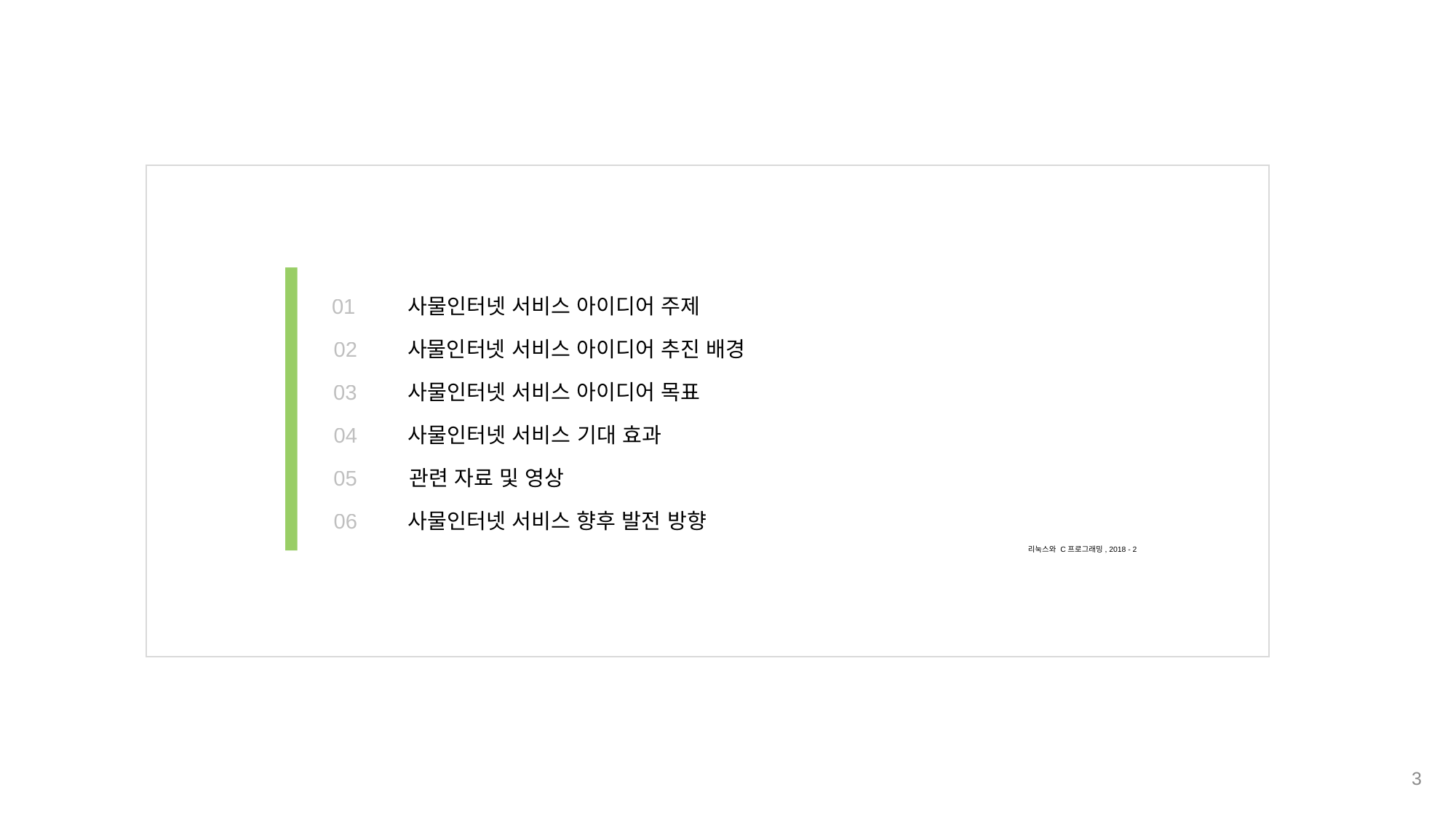

01
사물인터넷 서비스 아이디어 주제
02
사물인터넷 서비스 아이디어 추진 배경
03
사물인터넷 서비스 아이디어 목표
04
사물인터넷 서비스 기대 효과
05
관련 자료 및 영상
06
사물인터넷 서비스 향후 발전 방향
리눅스와 C프로그래밍, 2018 - 2
3